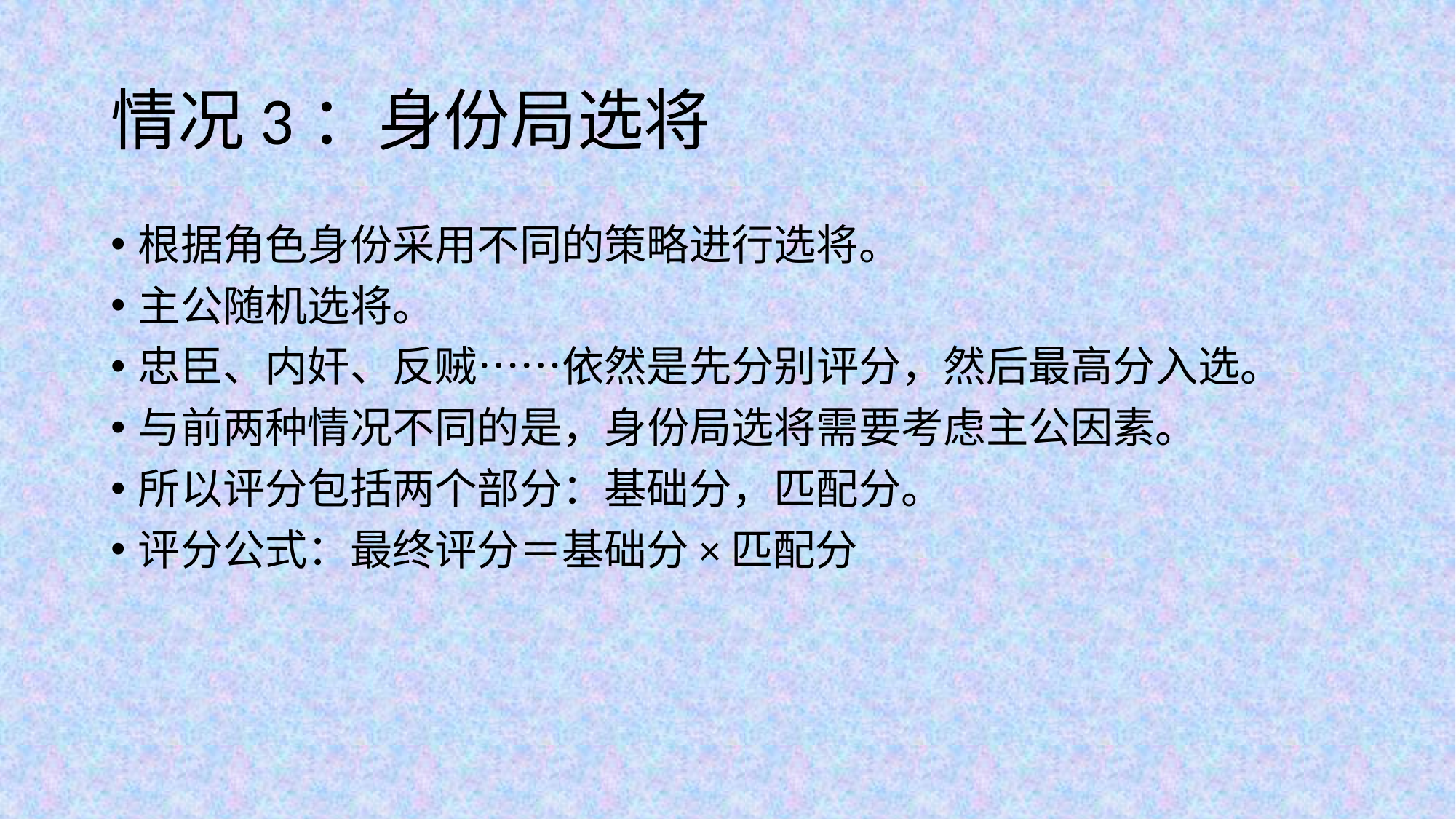

# 情况3：身份局选将
根据角色身份采用不同的策略进行选将。
主公随机选将。
忠臣、内奸、反贼……依然是先分别评分，然后最高分入选。
与前两种情况不同的是，身份局选将需要考虑主公因素。
所以评分包括两个部分：基础分，匹配分。
评分公式：最终评分＝基础分×匹配分